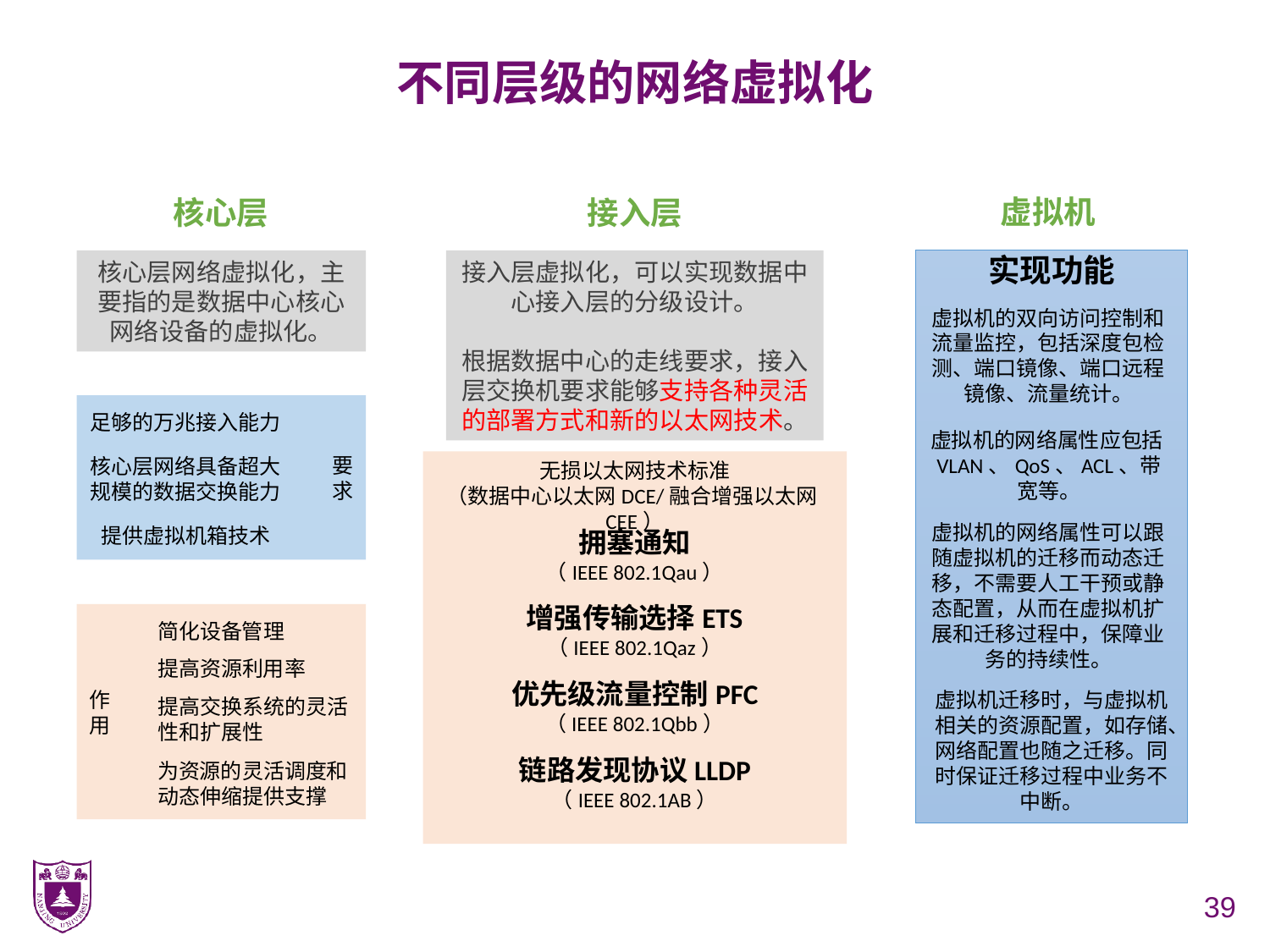

# 不同层级的网络虚拟化
虚拟机
核心层
接入层
核心层网络虚拟化，主要指的是数据中心核心网络设备的虚拟化。
接入层虚拟化，可以实现数据中心接入层的分级设计。

根据数据中心的走线要求，接入层交换机要求能够支持各种灵活的部署方式和新的以太网技术。
实现功能
虚拟机的双向访问控制和流量监控，包括深度包检测、端口镜像、端口远程镜像、流量统计。

要
求

足够的万兆接入能力
虚拟机的网络属性应包括VLAN、QoS、ACL、带宽等。
核心层网络具备超大规模的数据交换能力
无损以太网技术标准
（数据中心以太网DCE/融合增强以太网CEE）

虚拟机的网络属性可以跟随虚拟机的迁移而动态迁移，不需要人工干预或静态配置，从而在虚拟机扩展和迁移过程中，保障业务的持续性。
提供虚拟机箱技术
拥塞通知
（IEEE 802.1Qau）
增强传输选择ETS
（IEEE 802.1Qaz）

作
用

简化设备管理
提高资源利用率
优先级流量控制PFC
（IEEE 802.1Qbb）
虚拟机迁移时，与虚拟机相关的资源配置，如存储、网络配置也随之迁移。同时保证迁移过程中业务不中断。
提高交换系统的灵活性和扩展性
链路发现协议LLDP
（IEEE 802.1AB）
为资源的灵活调度和动态伸缩提供支撑
39